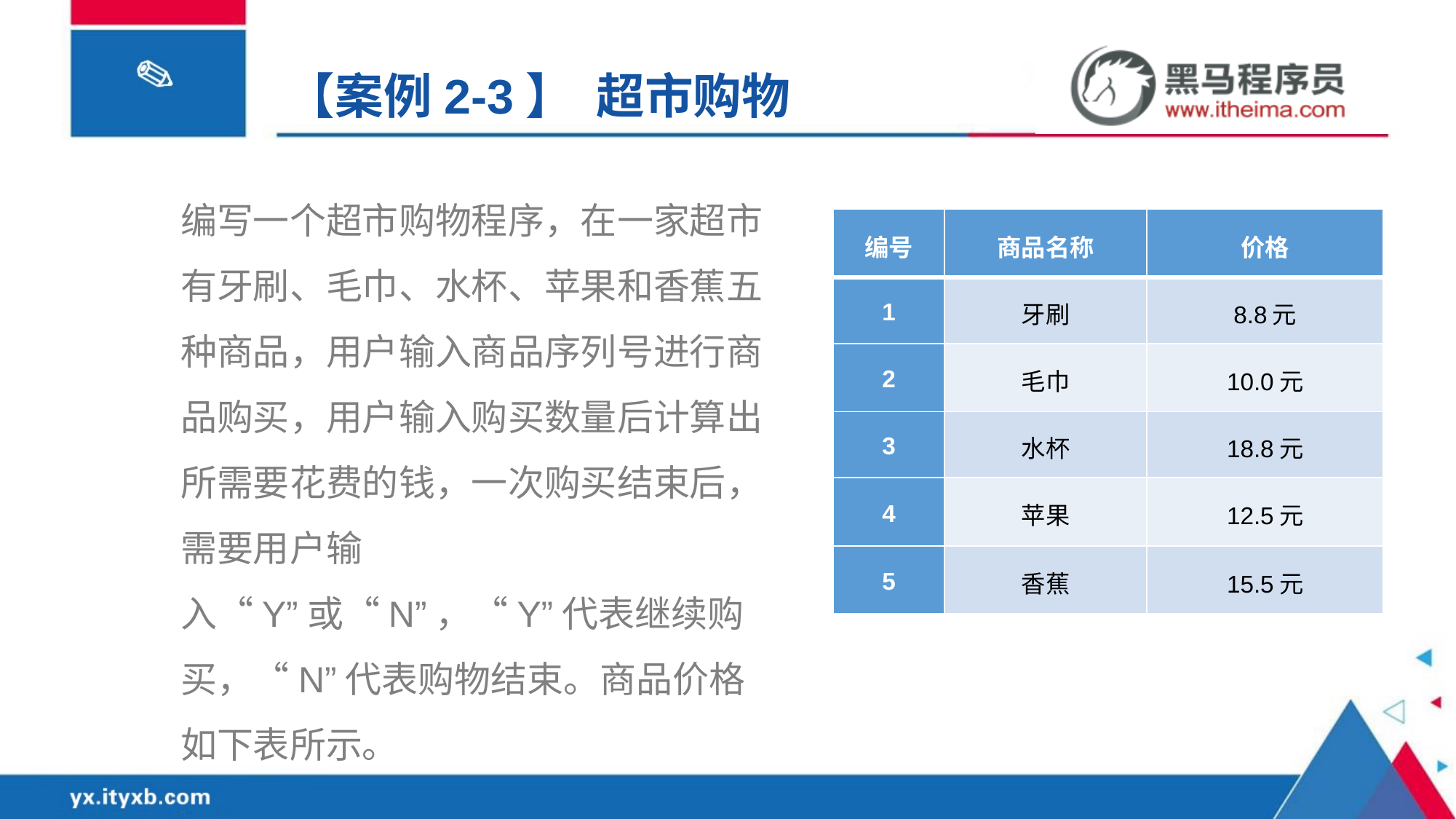

【案例2-3】  超市购物

编写一个超市购物程序，在一家超市有牙刷、毛巾、水杯、苹果和香蕉五种商品，用户输入商品序列号进行商品购买，用户输入购买数量后计算出所需要花费的钱，一次购买结束后，需要用户输入“Y”或“N”，“Y”代表继续购买，“N”代表购物结束。商品价格如下表所示。
| 编号 | 商品名称 | 价格 |
| --- | --- | --- |
| 1 | 牙刷 | 8.8元 |
| 2 | 毛巾 | 10.0元 |
| 3 | 水杯 | 18.8元 |
| 4 | 苹果 | 12.5元 |
| 5 | 香蕉 | 15.5元 |